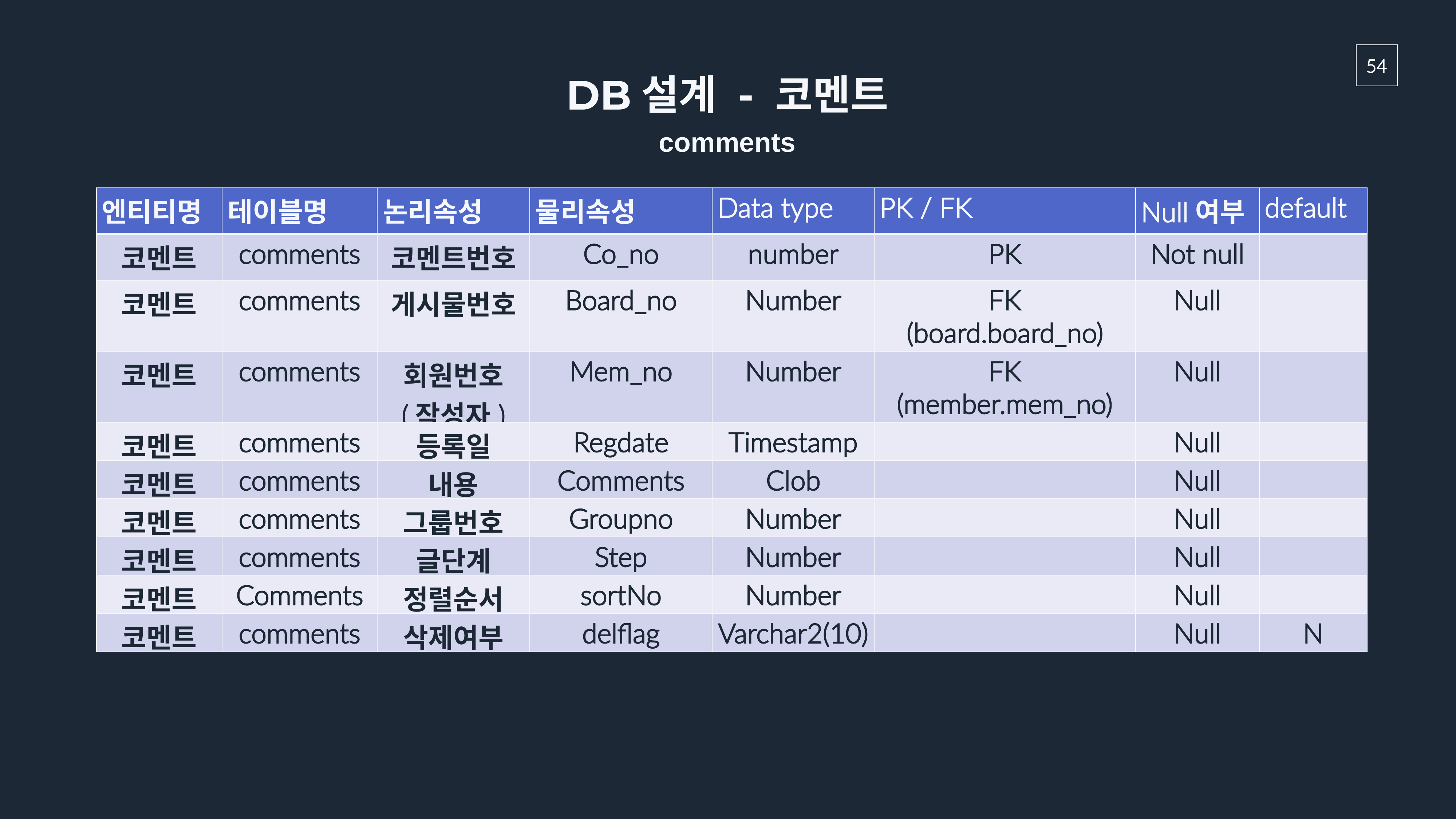

DB설계 - 코멘트
comments
| 엔티티명 | 테이블명 | 논리속성 | 물리속성 | Data type | PK / FK | Null여부 | default |
| --- | --- | --- | --- | --- | --- | --- | --- |
| 코멘트 | comments | 코멘트번호 | Co\_no | number | PK | Not null |  |
| 코멘트 | comments | 게시물번호 | Board\_no | Number | FK (board.board\_no) | Null |  |
| 코멘트 | comments | 회원번호 (작성자) | Mem\_no | Number | FK (member.mem\_no) | Null |  |
| 코멘트 | comments | 등록일 | Regdate | Timestamp |  | Null |  |
| 코멘트 | comments | 내용 | Comments | Clob |  | Null |  |
| 코멘트 | comments | 그룹번호 | Groupno | Number |  | Null |  |
| 코멘트 | comments | 글단계 | Step | Number |  | Null |  |
| 코멘트 | Comments | 정렬순서 | sortNo | Number |  | Null |  |
| 코멘트 | comments | 삭제여부 | delflag | Varchar2(10) |  | Null | N |